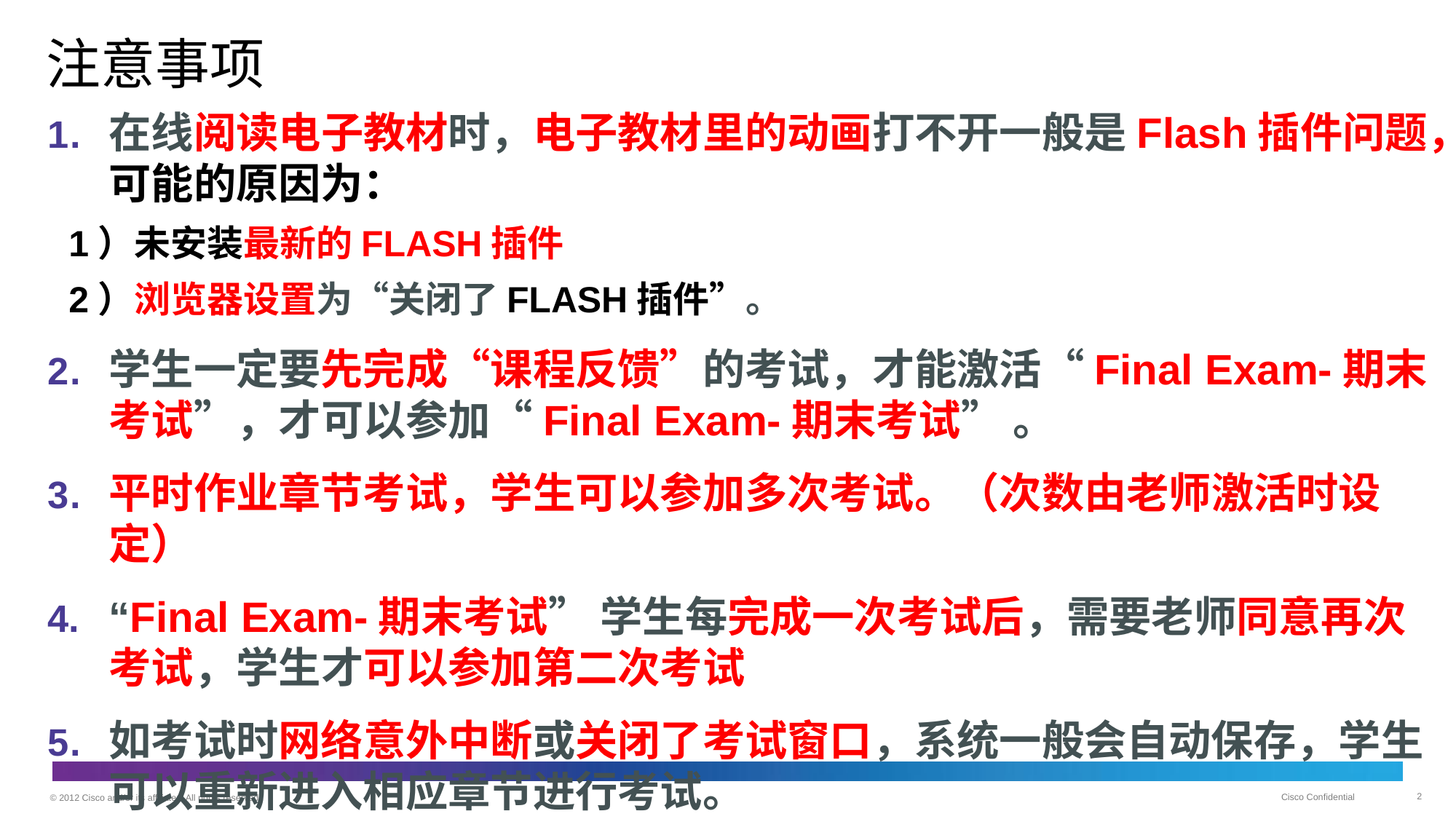

# 注意事项
在线阅读电子教材时，电子教材里的动画打不开一般是Flash插件问题，可能的原因为：
1）未安装最新的FLASH插件
2）浏览器设置为“关闭了FLASH插件”。
学生一定要先完成“课程反馈”的考试，才能激活“Final Exam-期末考试”，才可以参加“Final Exam-期末考试” 。
平时作业章节考试，学生可以参加多次考试。（次数由老师激活时设定）
“Final Exam-期末考试” 学生每完成一次考试后，需要老师同意再次考试，学生才可以参加第二次考试
如考试时网络意外中断或关闭了考试窗口，系统一般会自动保存，学生可以重新进入相应章节进行考试。